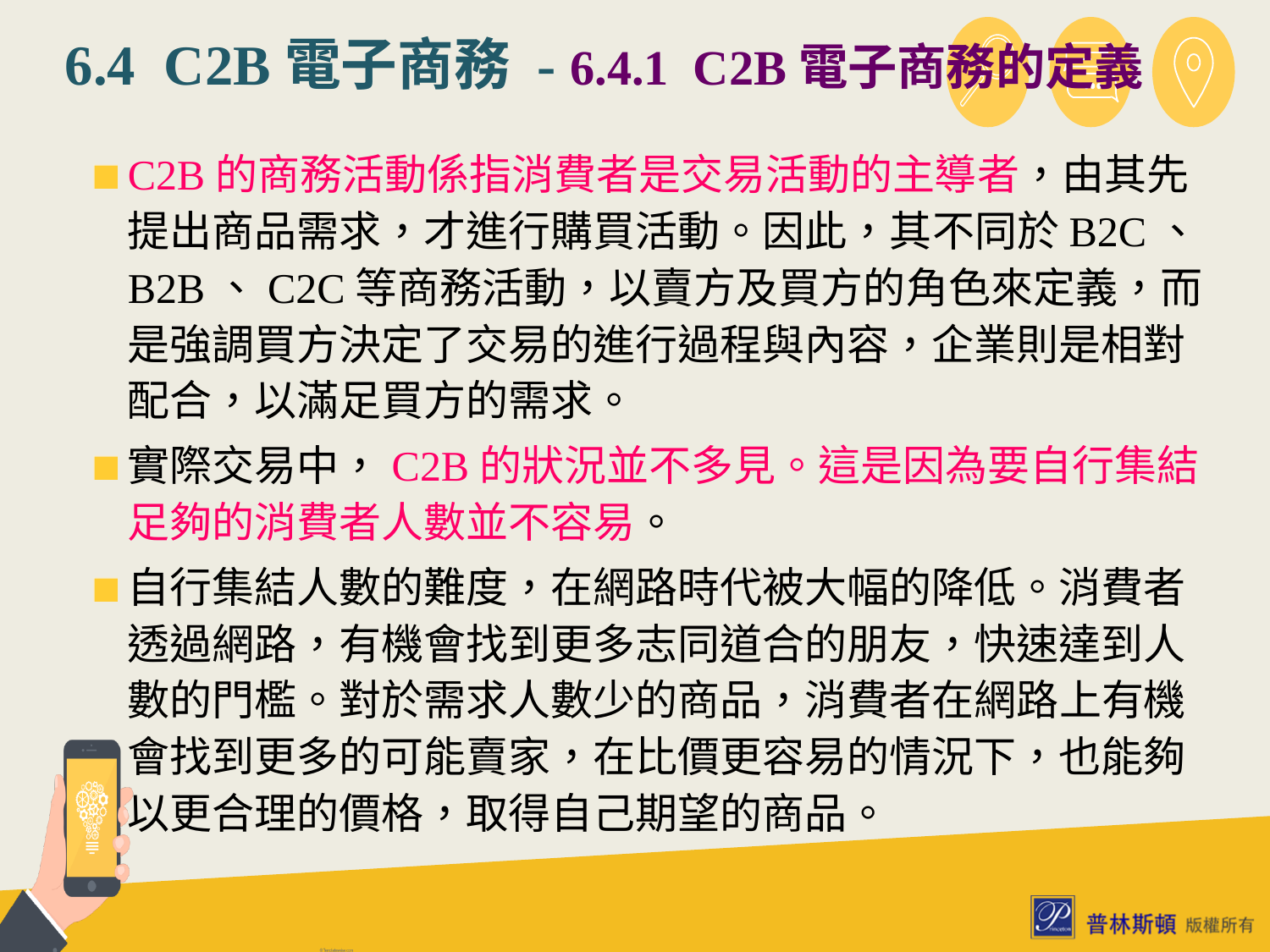

# 6.4  C2B電子商務 - 6.4.1  C2B電子商務的定義
C2B的商務活動係指消費者是交易活動的主導者，由其先提出商品需求，才進行購買活動。因此，其不同於B2C、B2B、C2C等商務活動，以賣方及買方的角色來定義，而是強調買方決定了交易的進行過程與內容，企業則是相對配合，以滿足買方的需求。
實際交易中，C2B的狀況並不多見。這是因為要自行集結足夠的消費者人數並不容易。
自行集結人數的難度，在網路時代被大幅的降低。消費者透過網路，有機會找到更多志同道合的朋友，快速達到人數的門檻。對於需求人數少的商品，消費者在網路上有機會找到更多的可能賣家，在比價更容易的情況下，也能夠以更合理的價格，取得自己期望的商品。